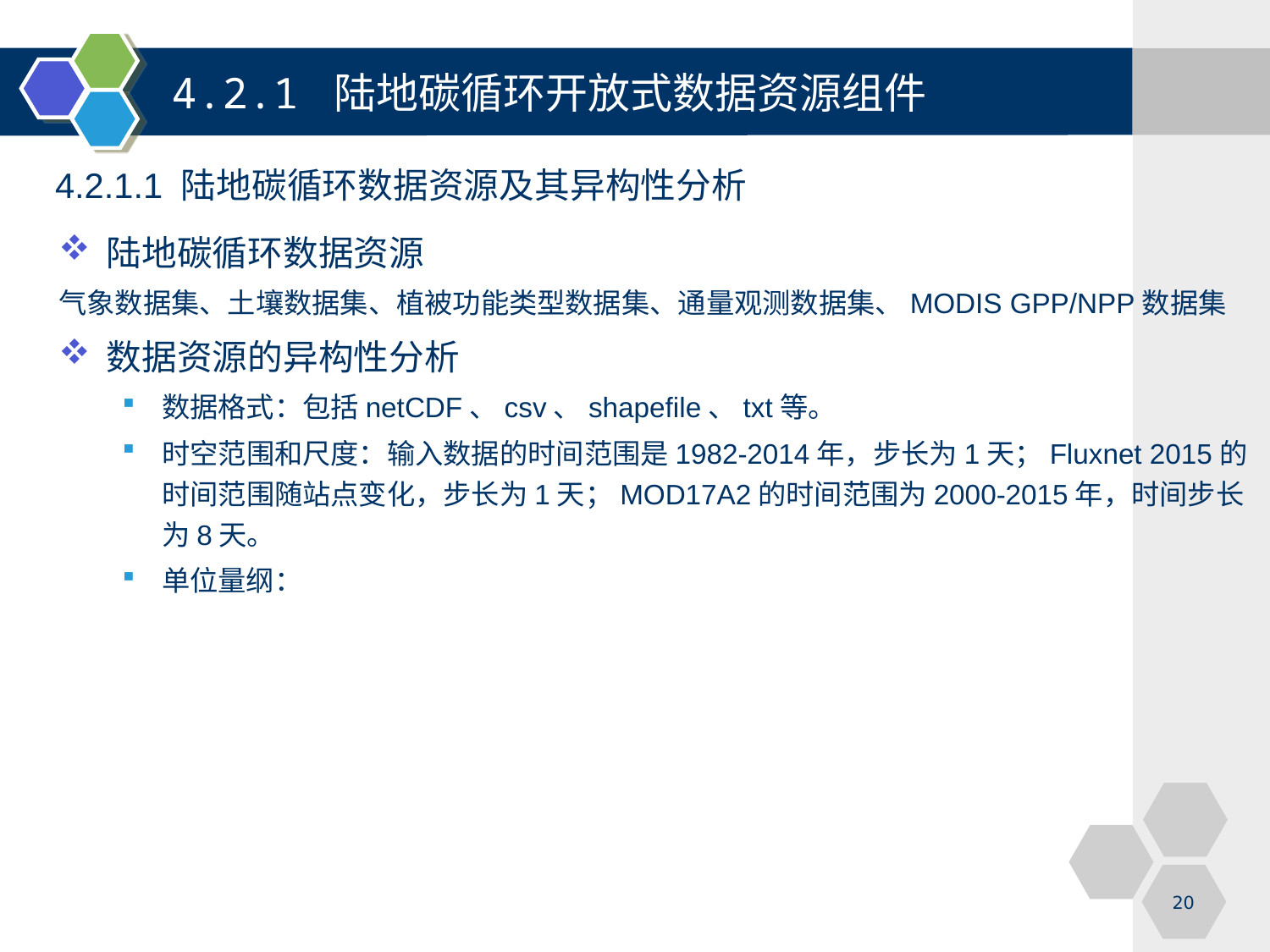

4.2.1 陆地碳循环开放式数据资源组件
4.2.1.1 陆地碳循环数据资源及其异构性分析
陆地碳循环数据资源
气象数据集、土壤数据集、植被功能类型数据集、通量观测数据集、MODIS GPP/NPP数据集
数据资源的异构性分析
数据格式：包括netCDF、csv、shapefile、txt等。
时空范围和尺度：输入数据的时间范围是1982-2014年，步长为1天；Fluxnet 2015的时间范围随站点变化，步长为1天；MOD17A2的时间范围为2000-2015年，时间步长为8天。
单位量纲：
20